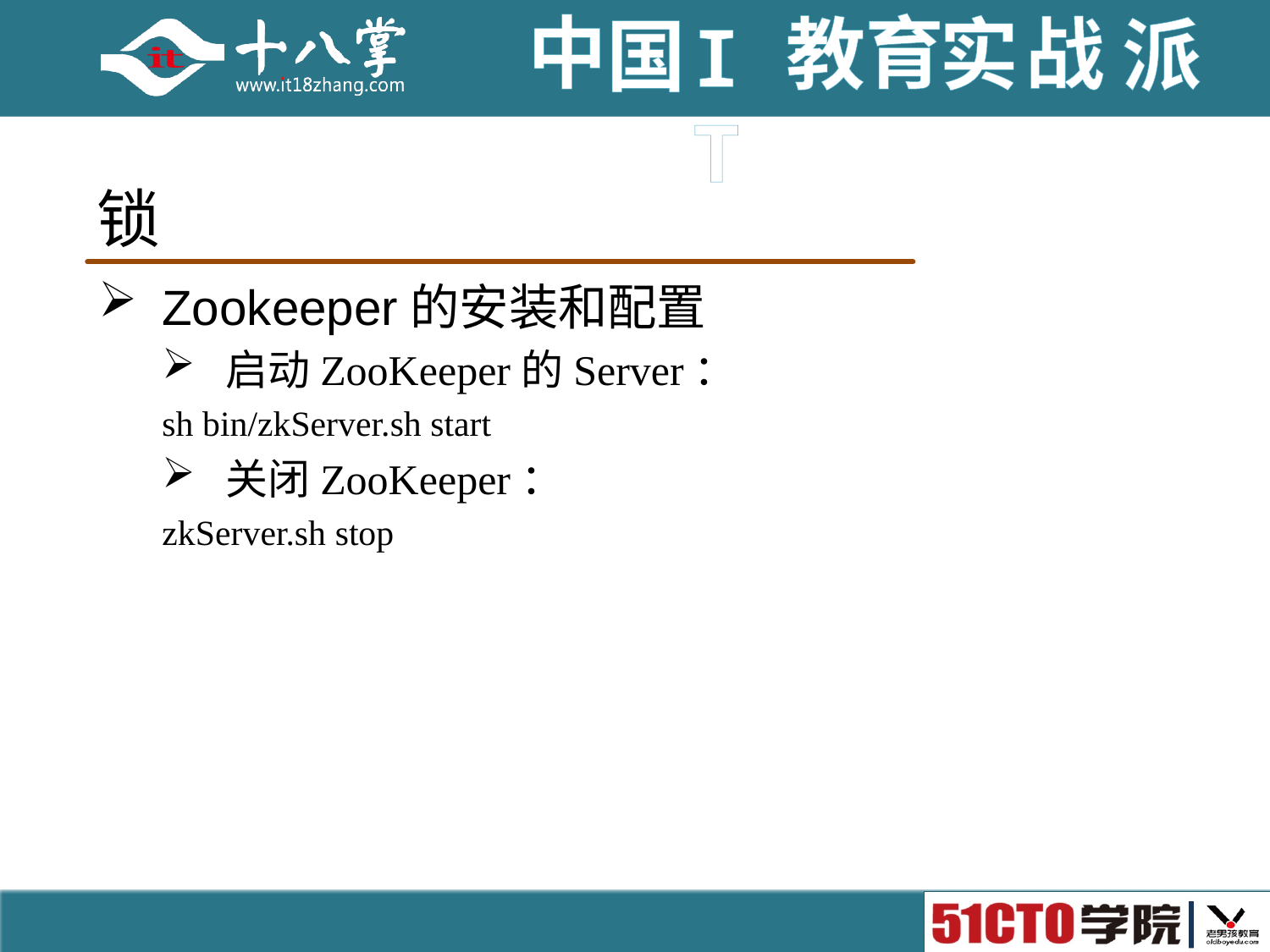

# 锁
Zookeeper的安装和配置
启动ZooKeeper的Server：
sh bin/zkServer.sh start
关闭ZooKeeper：
zkServer.sh stop